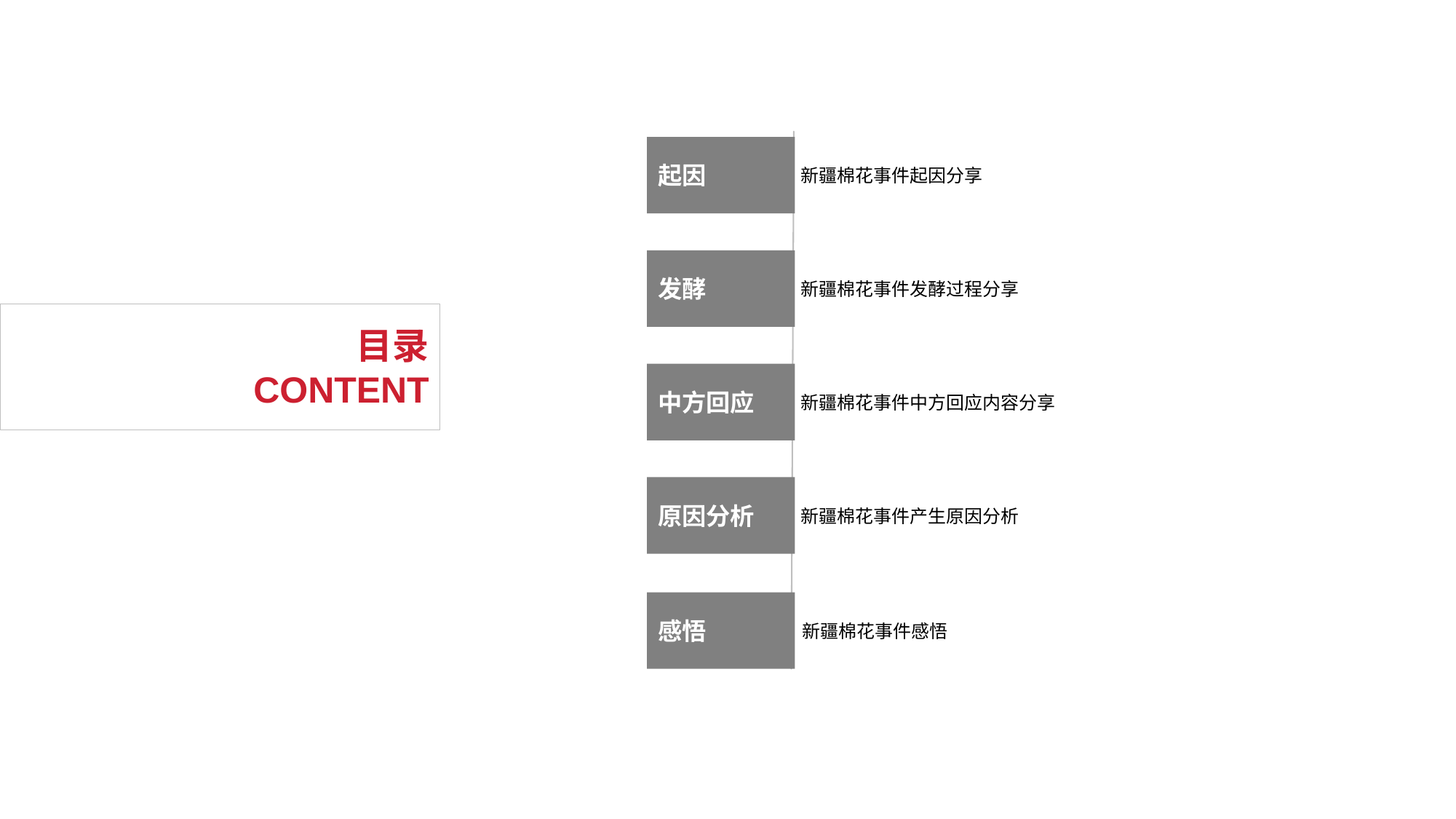

起因
新疆棉花事件起因分享
发酵
新疆棉花事件发酵过程分享
目录
CONTENT
中方回应
新疆棉花事件中方回应内容分享
原因分析
新疆棉花事件产生原因分析
感悟
新疆棉花事件感悟